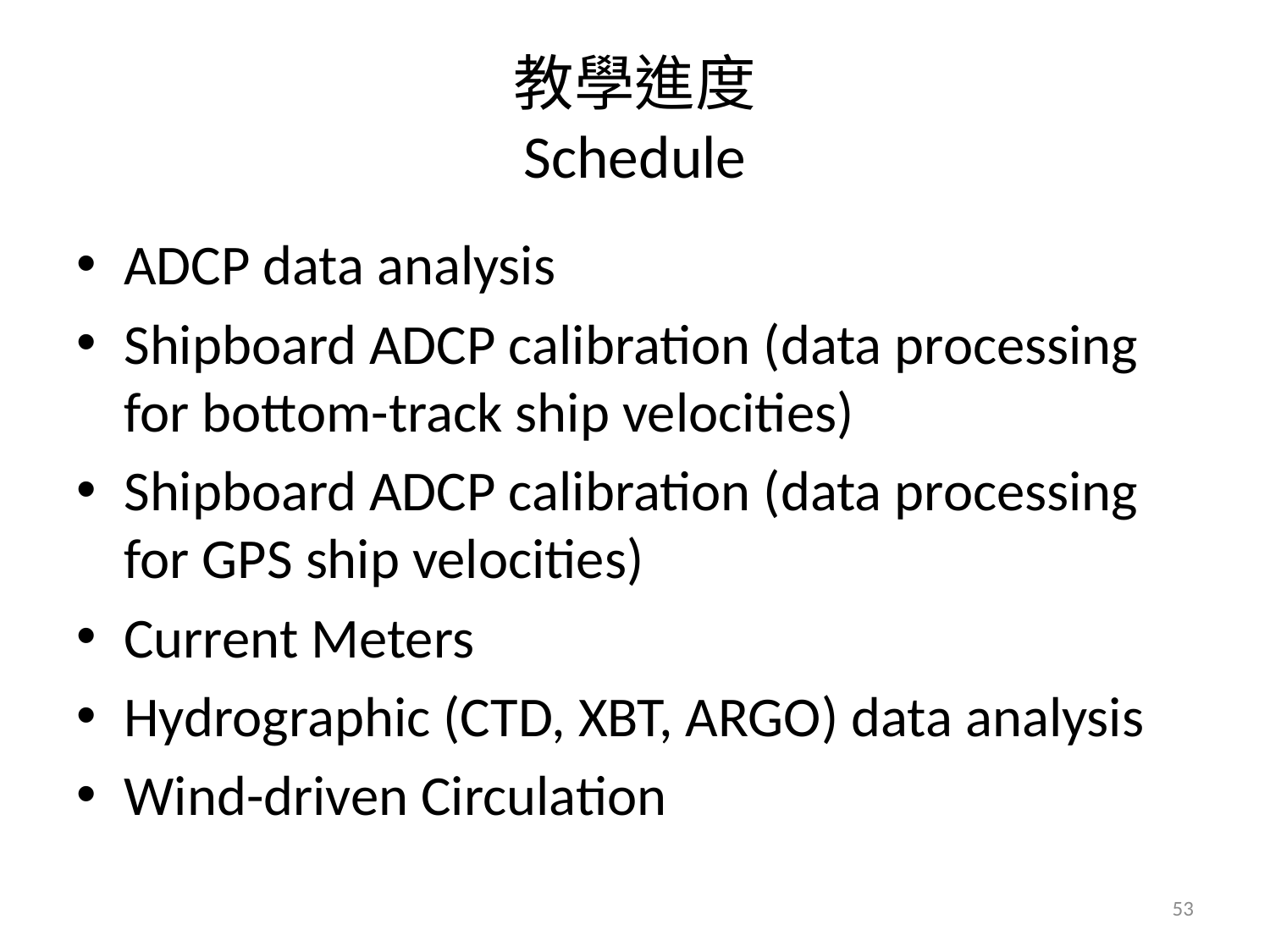

# 教學進度 Schedule
ADCP data analysis
Shipboard ADCP calibration (data processing for bottom-track ship velocities)
Shipboard ADCP calibration (data processing for GPS ship velocities)
Current Meters
Hydrographic (CTD, XBT, ARGO) data analysis
Wind-driven Circulation

53